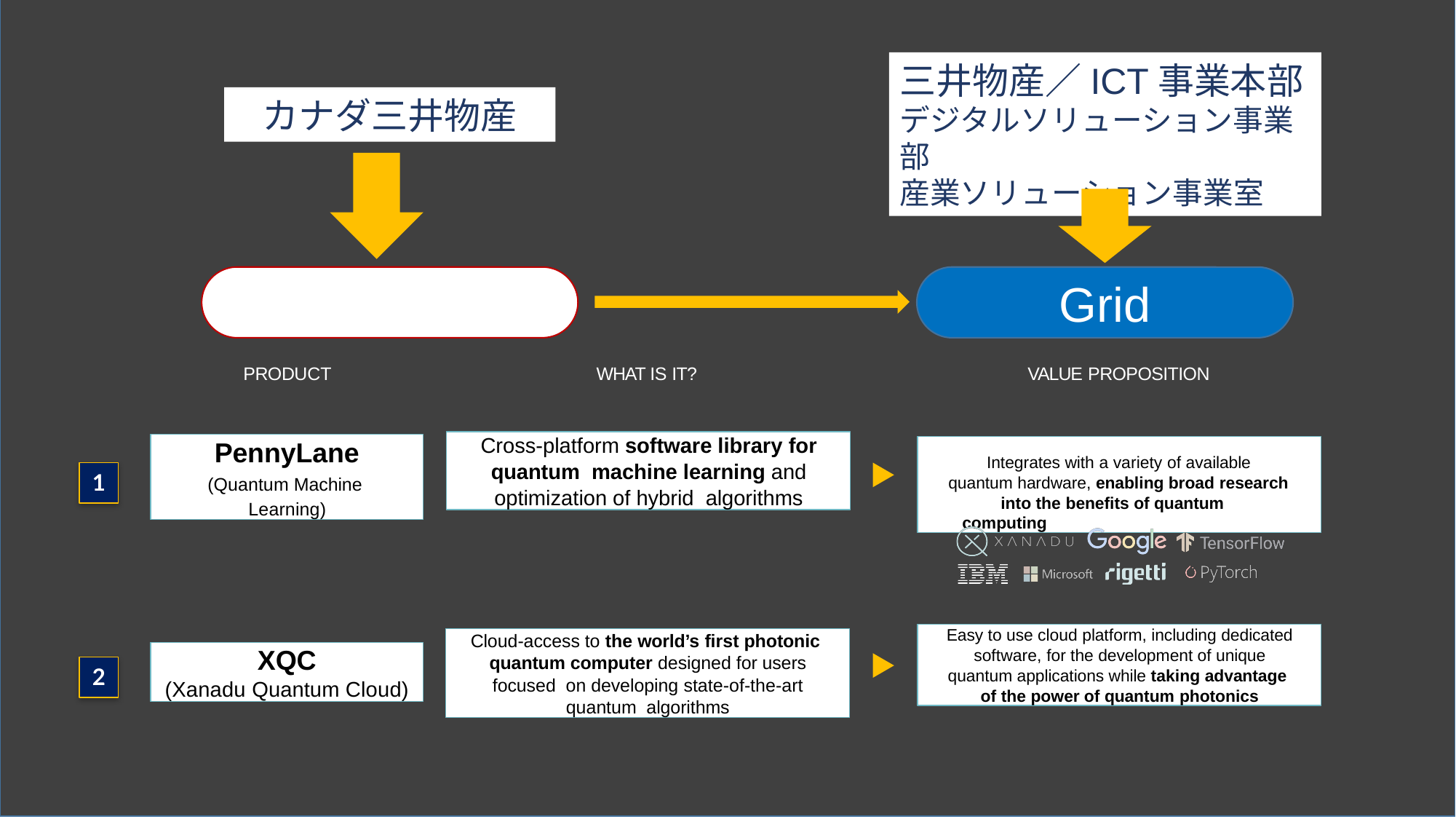

三井物産／ICT事業本部
デジタルソリューション事業部
産業ソリューション事業室
カナダ三井物産

Xanadu
Grid

PRODUCT
WHAT IS IT?
VALUE PROPOSITION
Cross-platform software library for quantum  machine learning and optimization of hybrid  algorithms
PennyLane
(Quantum Machine  Learning)
Integrates with a variety of available  quantum hardware, enabling broad research
into the benefits of quantum computing

1

Cloud-access to the world’s first photonic  quantum computer designed for users focused  on developing state-of-the-art quantum  algorithms
Easy to use cloud platform, including dedicated  software, for the development of unique  quantum applications while taking advantage  of the power of quantum photonics
XQC
(Xanadu Quantum Cloud)

2